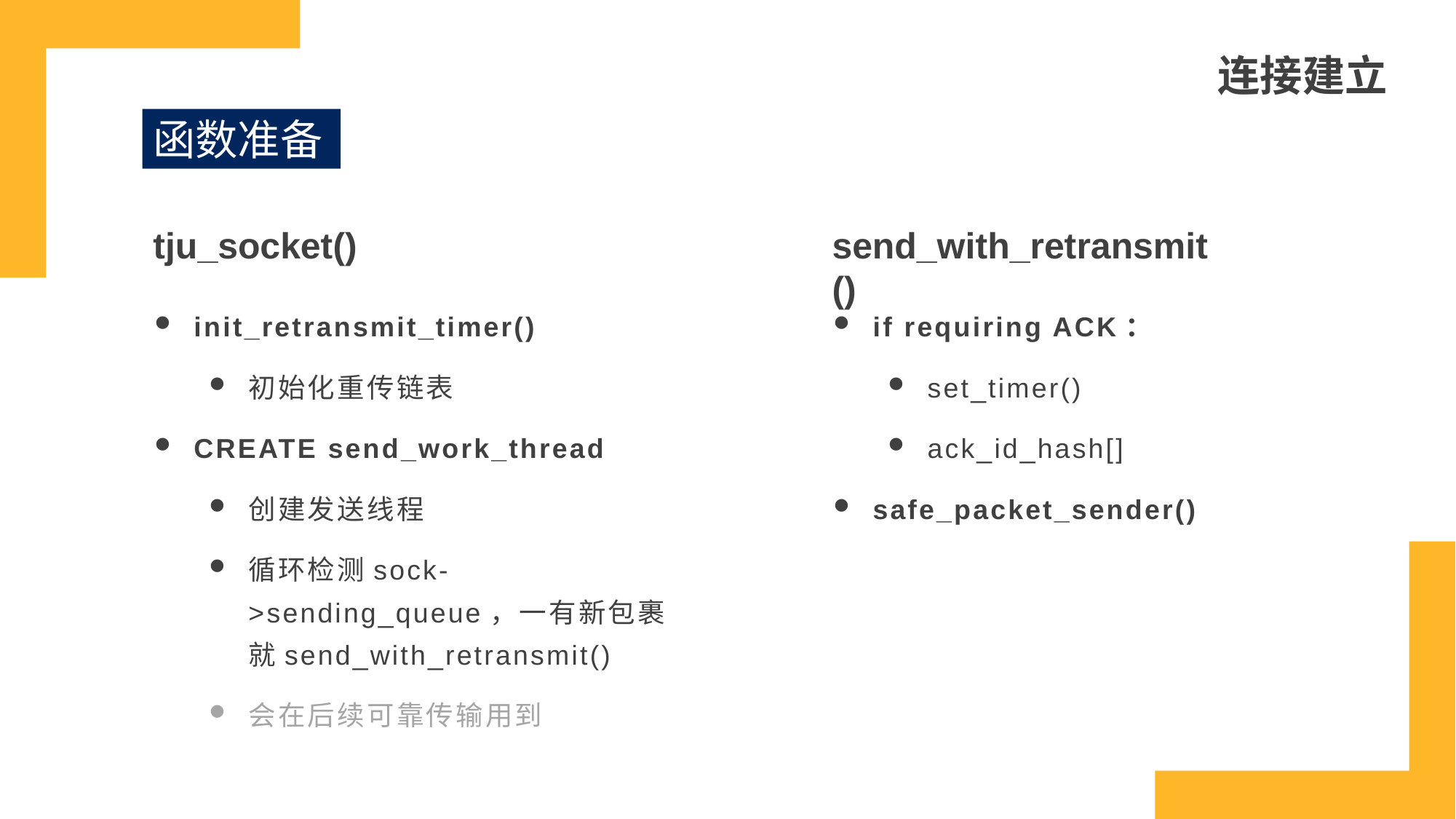

连接建立
函数准备
tju_socket()
send_with_retransmit()
init_retransmit_timer()
初始化重传链表
CREATE send_work_thread
创建发送线程
循环检测sock->sending_queue，一有新包裹就send_with_retransmit()
会在后续可靠传输用到
if requiring ACK：
set_timer()
ack_id_hash[]
safe_packet_sender()